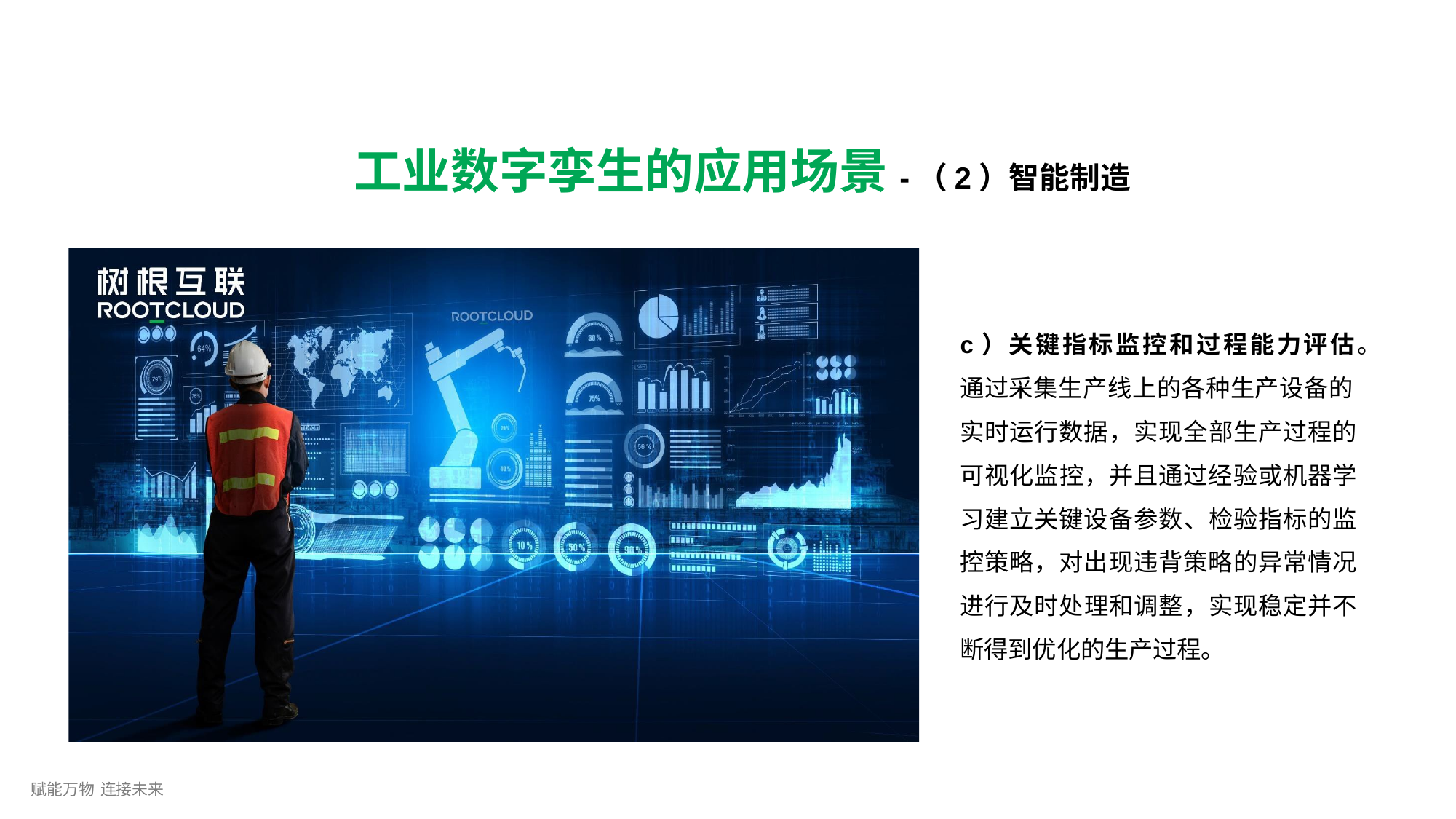

# 工业数字孪生的应用场景-（2）智能制造

c）关键指标监控和过程能力评估。
通过采集生产线上的各种生产设备的
实时运行数据，实现全部生产过程的 可视化监控，并且通过经验或机器学 习建立关键设备参数、检验指标的监 控策略，对出现违背策略的异常情况 进行及时处理和调整，实现稳定并不 断得到优化的生产过程。
赋能万物 连接未来